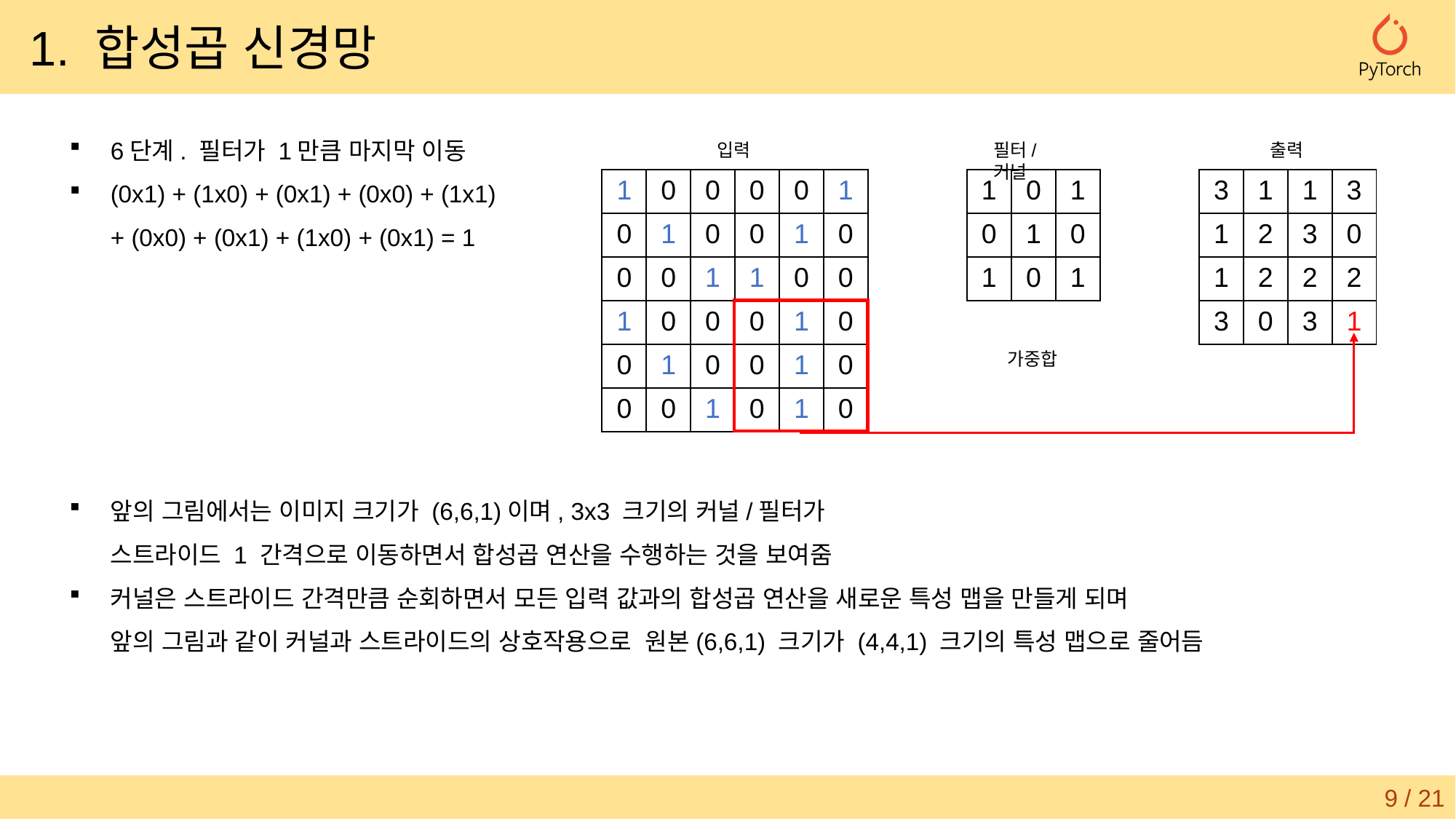

1. 합성곱 신경망
6단계. 필터가 1만큼 마지막 이동
(0x1) + (1x0) + (0x1) + (0x0) + (1x1)
+ (0x0) + (0x1) + (1x0) + (0x1) = 1
출력
필터/커널
입력
| 1 | 0 | 1 |
| --- | --- | --- |
| 0 | 1 | 0 |
| 1 | 0 | 1 |
| 3 | 1 | 1 | 3 |
| --- | --- | --- | --- |
| 1 | 2 | 3 | 0 |
| 1 | 2 | 2 | 2 |
| 3 | 0 | 3 | 1 |
| 1 | 0 | 0 | 0 | 0 | 1 |
| --- | --- | --- | --- | --- | --- |
| 0 | 1 | 0 | 0 | 1 | 0 |
| 0 | 0 | 1 | 1 | 0 | 0 |
| 1 | 0 | 0 | 0 | 1 | 0 |
| 0 | 1 | 0 | 0 | 1 | 0 |
| 0 | 0 | 1 | 0 | 1 | 0 |

가중합
앞의 그림에서는 이미지 크기가 (6,6,1)이며, 3x3 크기의 커널/필터가
스트라이드 1 간격으로 이동하면서 합성곱 연산을 수행하는 것을 보여줌
커널은 스트라이드 간격만큼 순회하면서 모든 입력 값과의 합성곱 연산을 새로운 특성 맵을 만들게 되며
앞의 그림과 같이 커널과 스트라이드의 상호작용으로  원본(6,6,1) 크기가 (4,4,1) 크기의 특성 맵으로 줄어듬
9 / 21